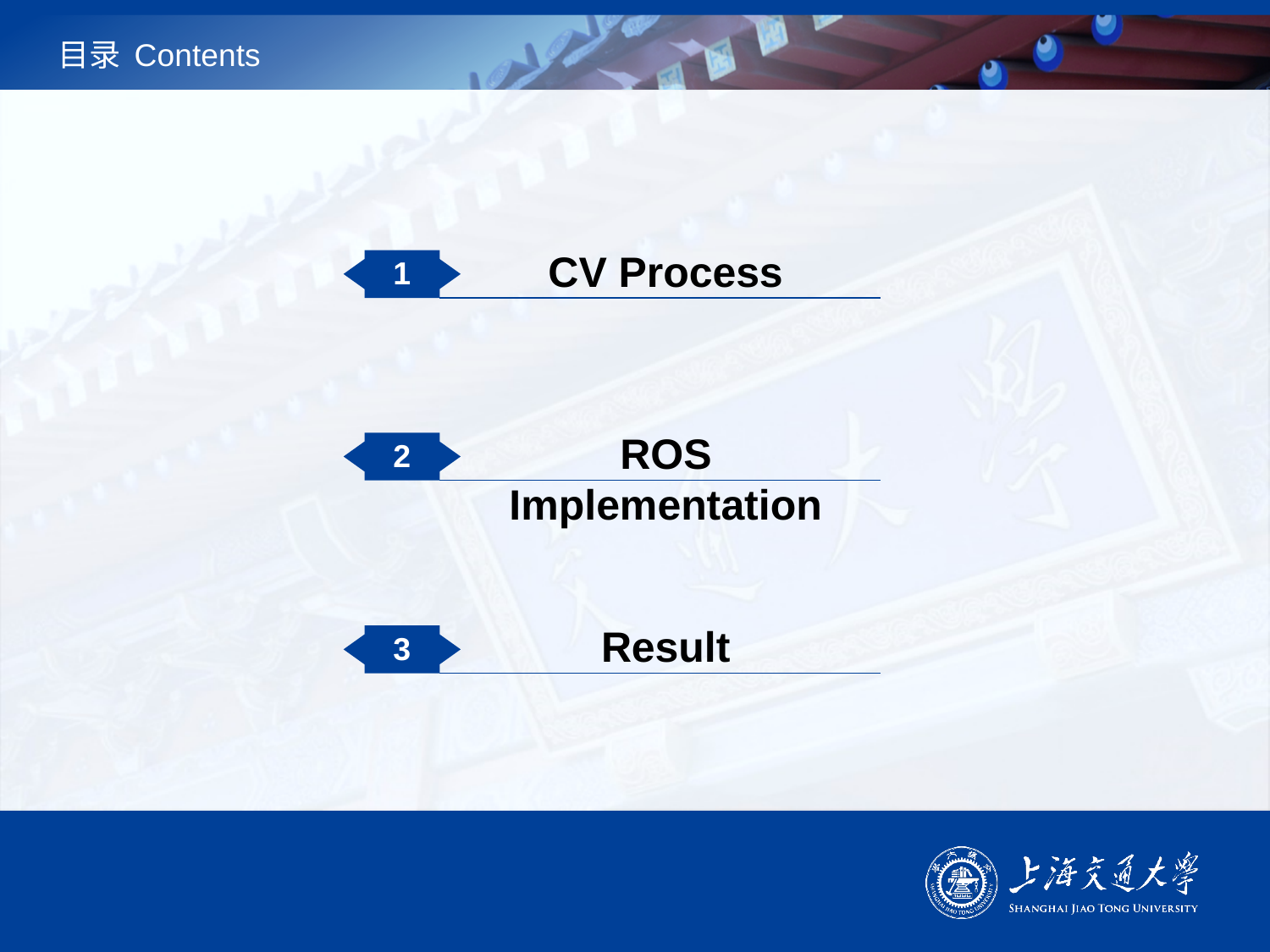

# 目录 Contents
CV Process
1

ROS Implementation
2

Result
3